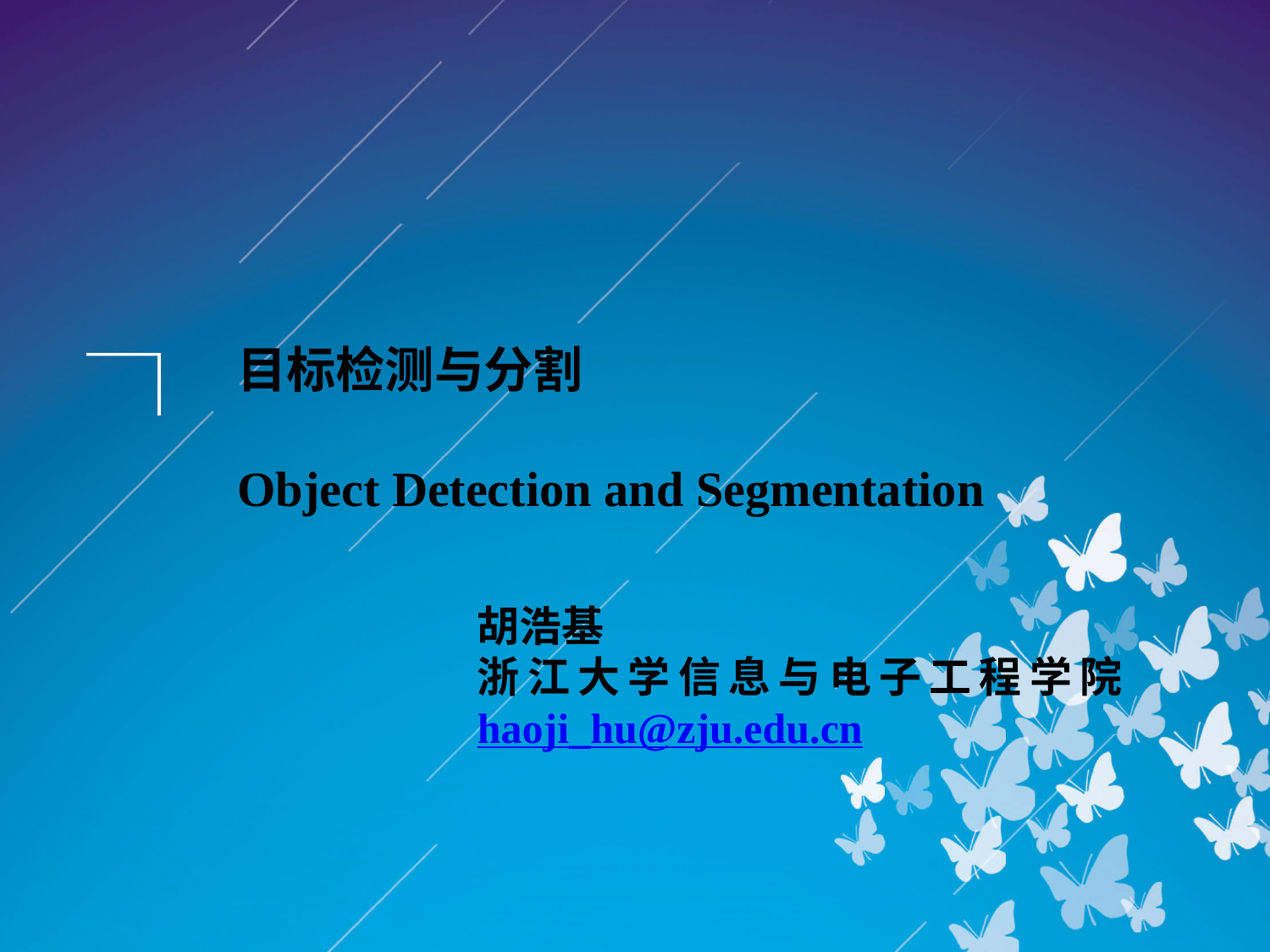

目标检测与分割

Object Detection and Segmentation

胡浩基
浙江大学信息与电子工程学院haoji_hu@zju.edu.cn